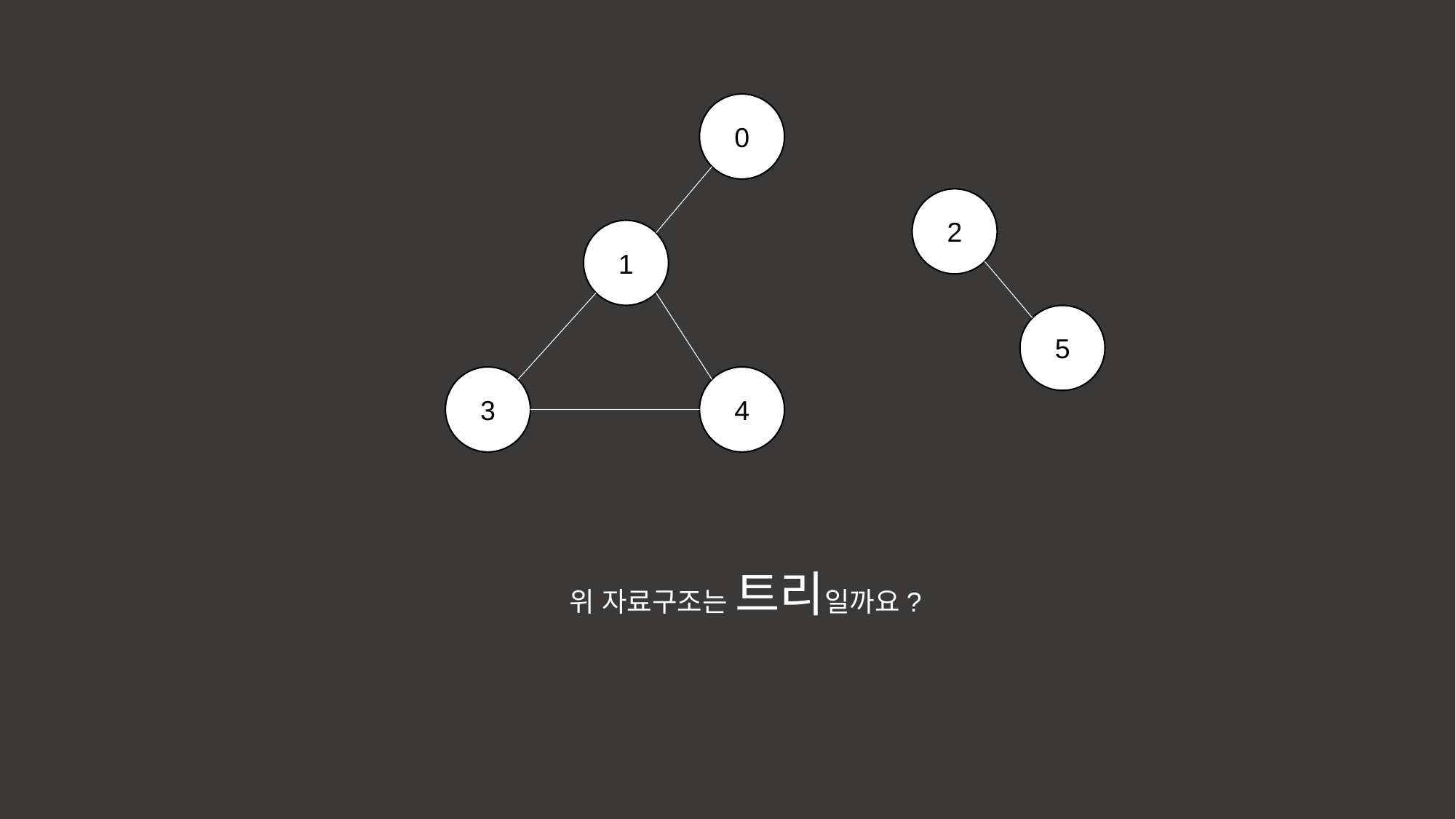

0
2
1
5
3
4
위 자료구조는 트리일까요?